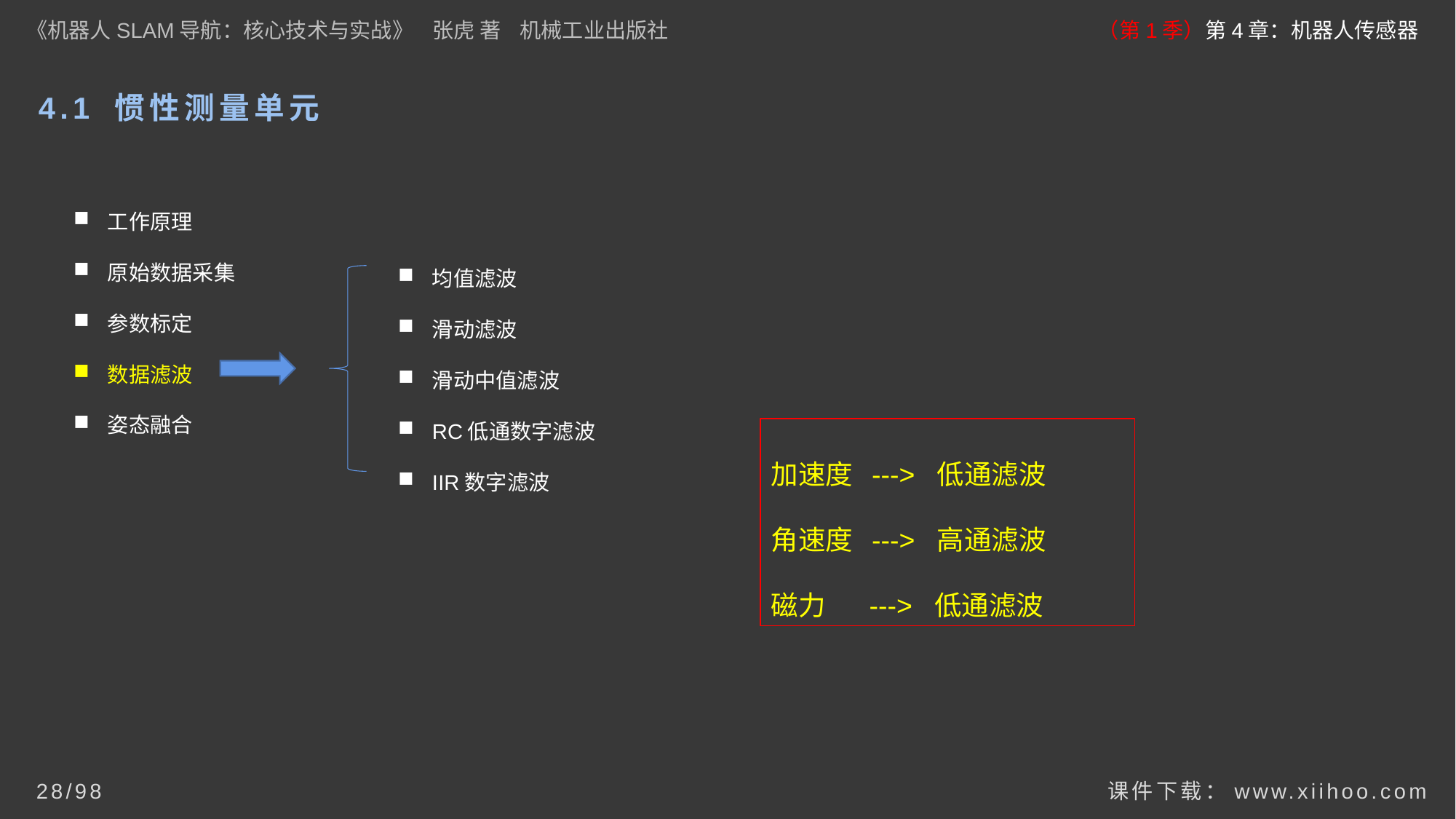

《机器人SLAM导航：核心技术与实战》    张虎 著    机械工业出版社
（第1季）第4章：机器人传感器
# 4.1 惯性测量单元
工作原理
原始数据采集
参数标定
数据滤波
姿态融合
均值滤波
滑动滤波
滑动中值滤波
RC低通数字滤波
IIR数字滤波

加速度  --->  低通滤波
角速度  --->  高通滤波
磁力      --->  低通滤波
课件下载：www.xiihoo.com
28/98